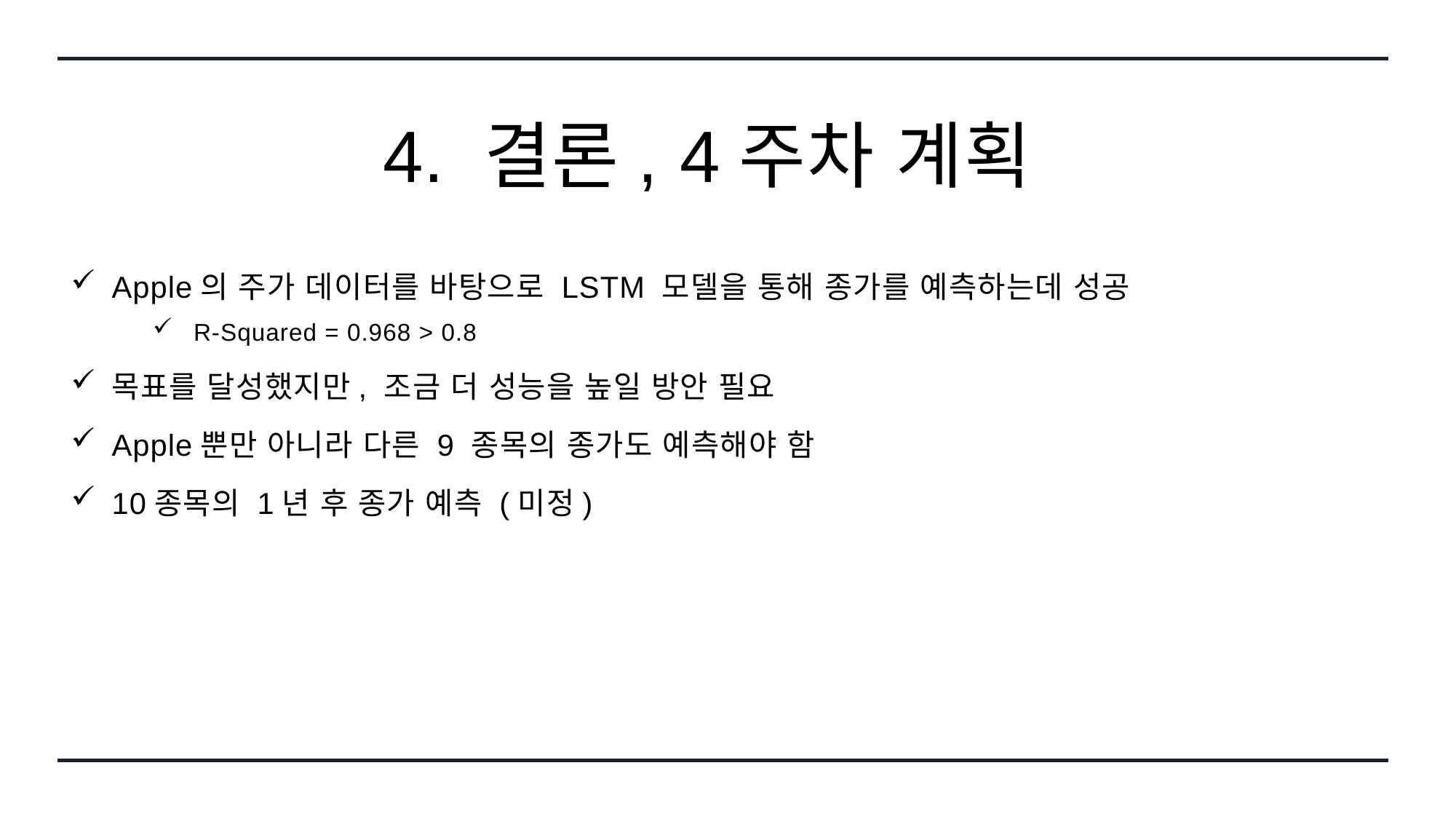

# 4. 결론, 4주차 계획
Apple의 주가 데이터를 바탕으로 LSTM 모델을 통해 종가를 예측하는데 성공
R-Squared = 0.968 > 0.8
목표를 달성했지만, 조금 더 성능을 높일 방안 필요
Apple뿐만 아니라 다른 9 종목의 종가도 예측해야 함
10종목의 1년 후 종가 예측 (미정)